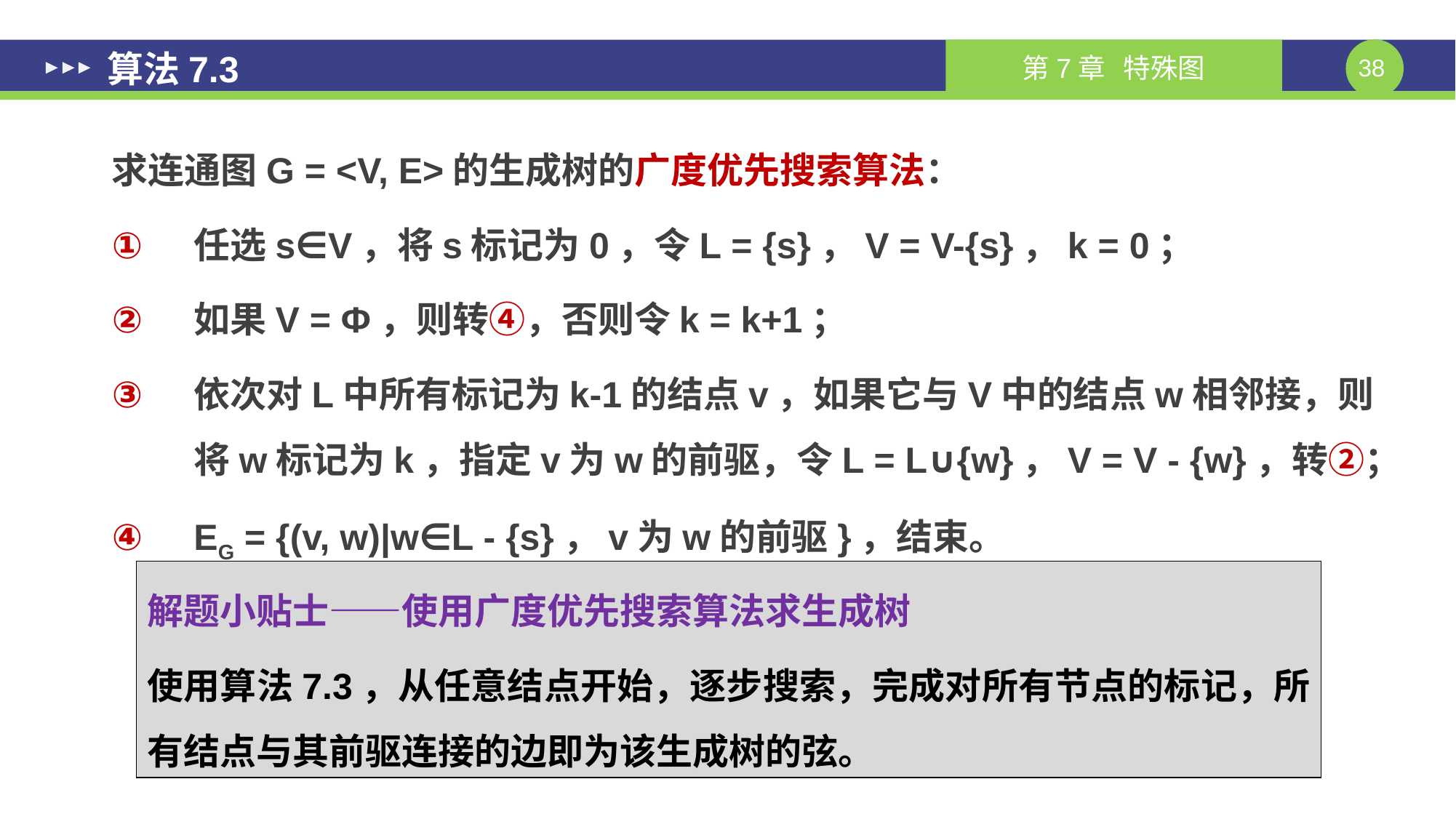

# 算法7.3
求连通图G = <V, E>的生成树的广度优先搜索算法：
任选s∈V，将s标记为0，令L = {s}，V = V-{s}，k = 0；
如果V = Φ，则转④，否则令k = k+1；
依次对L中所有标记为k-1的结点v，如果它与V中的结点w相邻接，则将w标记为k，指定v为w的前驱，令L = L∪{w}，V = V - {w}，转②；
EG = {(v, w)|w∈L - {s}，v为w的前驱}，结束。
解题小贴士——使用广度优先搜索算法求生成树
使用算法7.3，从任意结点开始，逐步搜索，完成对所有节点的标记，所有结点与其前驱连接的边即为该生成树的弦。